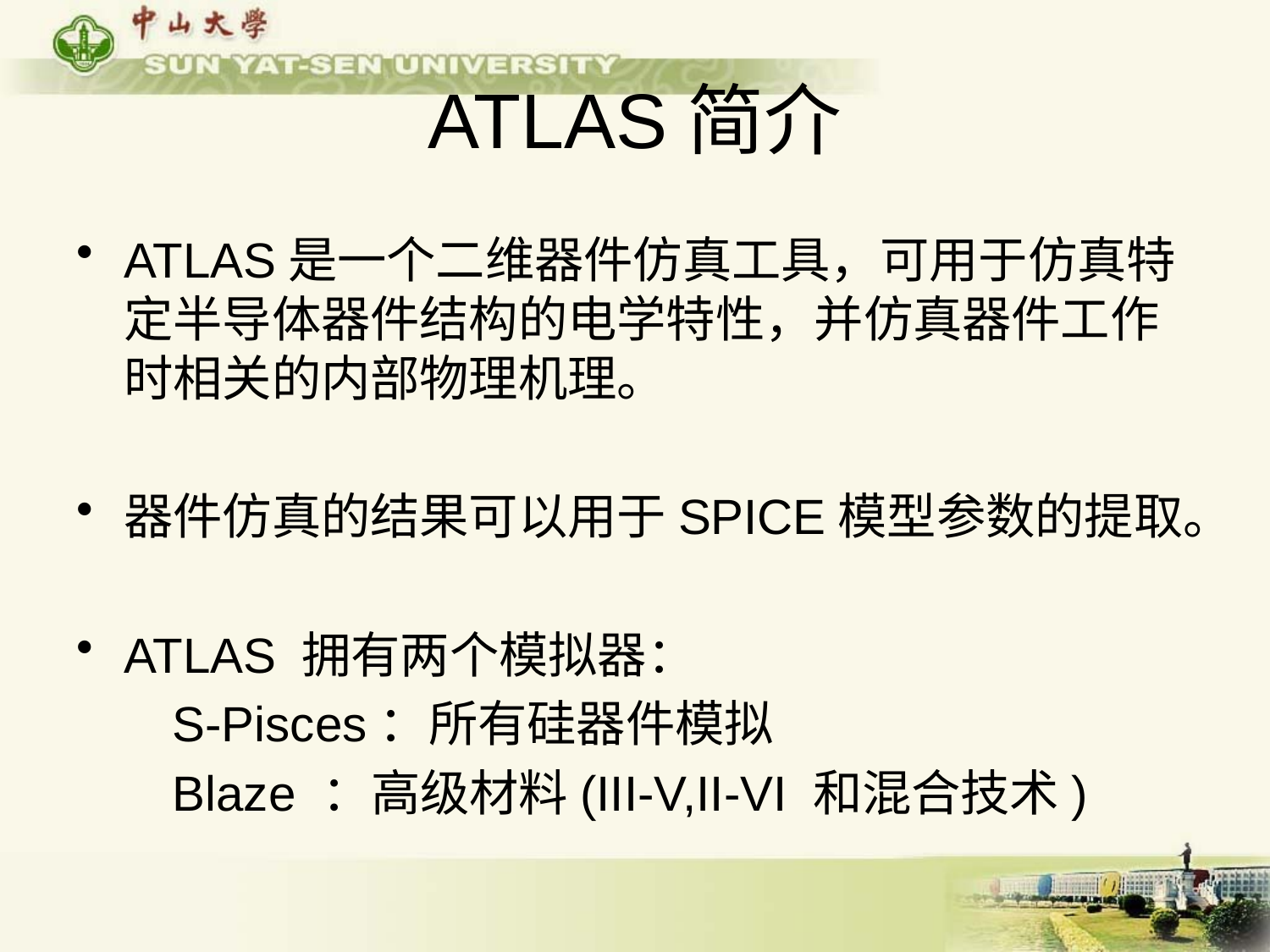

# ATLAS简介
ATLAS是一个二维器件仿真工具，可用于仿真特定半导体器件结构的电学特性，并仿真器件工作时相关的内部物理机理。

器件仿真的结果可以用于SPICE模型参数的提取。

ATLAS 拥有两个模拟器：
       S-Pisces：所有硅器件模拟
       Blaze ：高级材料(III-V,II-VI 和混合技术)